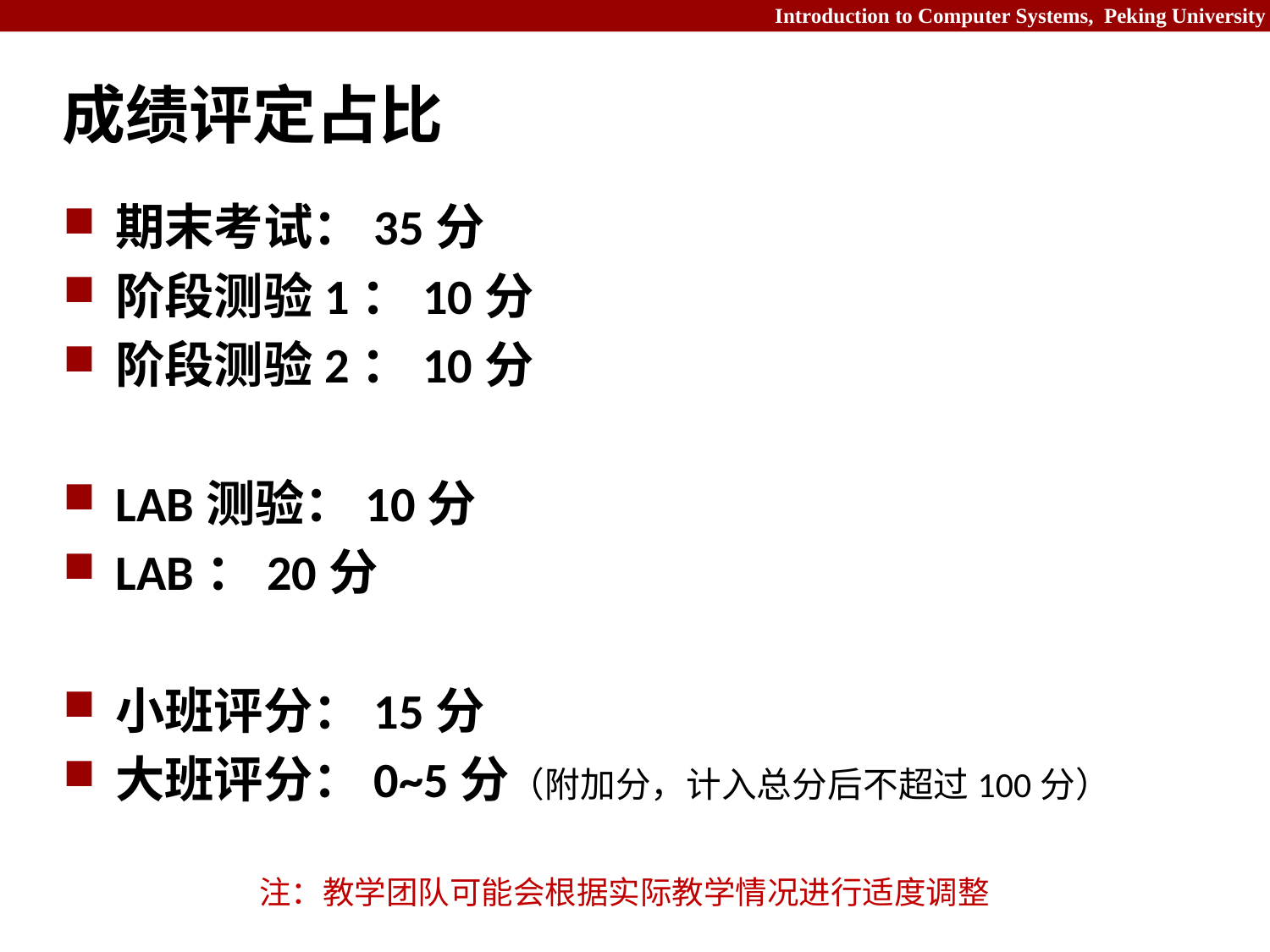

# 成绩评定占比
期末考试：35分
阶段测验1：10分
阶段测验2：10分

LAB测验：10分
LAB：20分

小班评分：15分
大班评分：0~5分（附加分，计入总分后不超过100分）

注：教学团队可能会根据实际教学情况进行适度调整